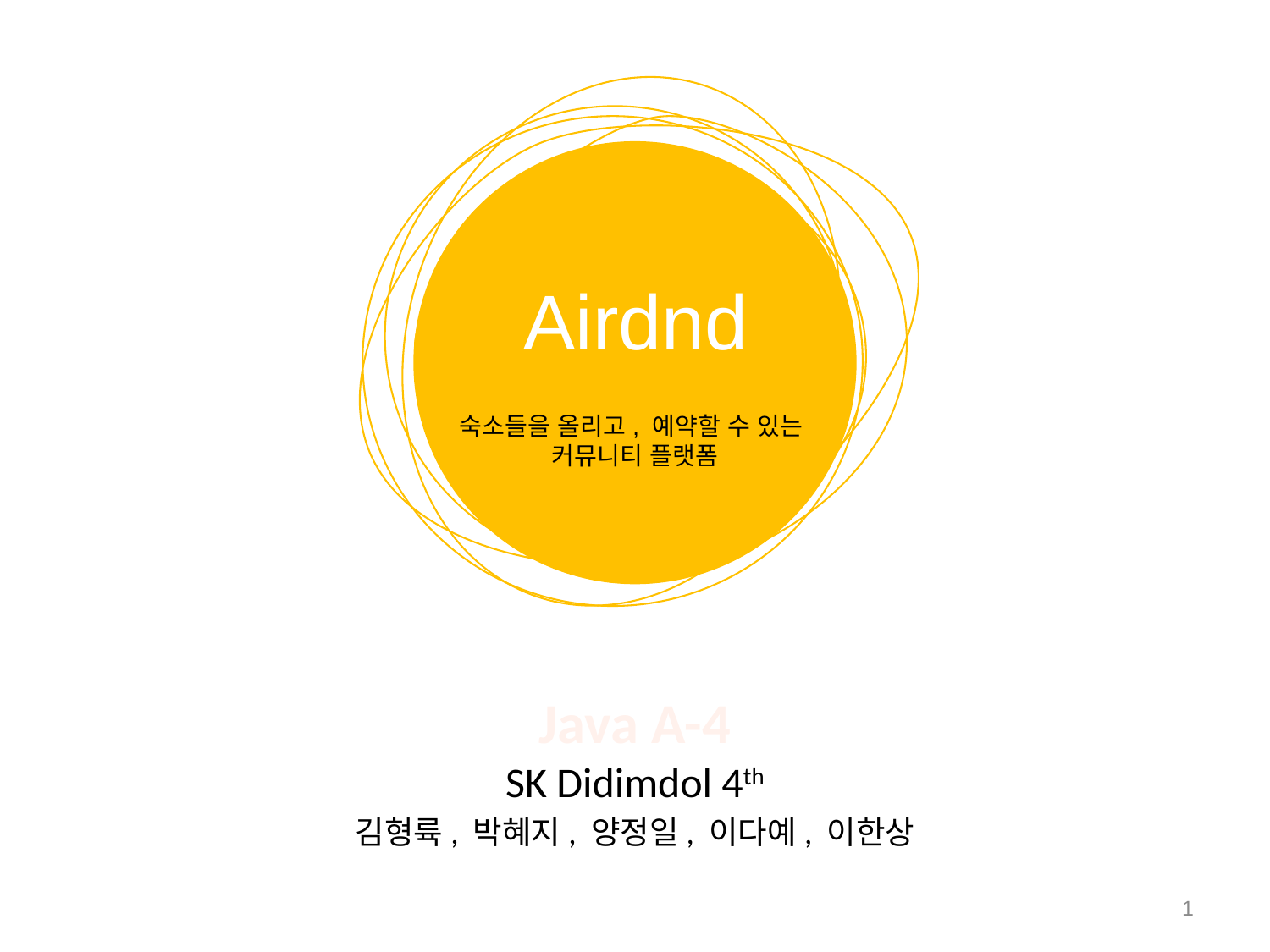

Airdnd
숙소들을 올리고, 예약할 수 있는
커뮤니티 플랫폼

Java A-4
SK Didimdol 4th
김형륙, 박혜지, 양정일, 이다예, 이한상
1